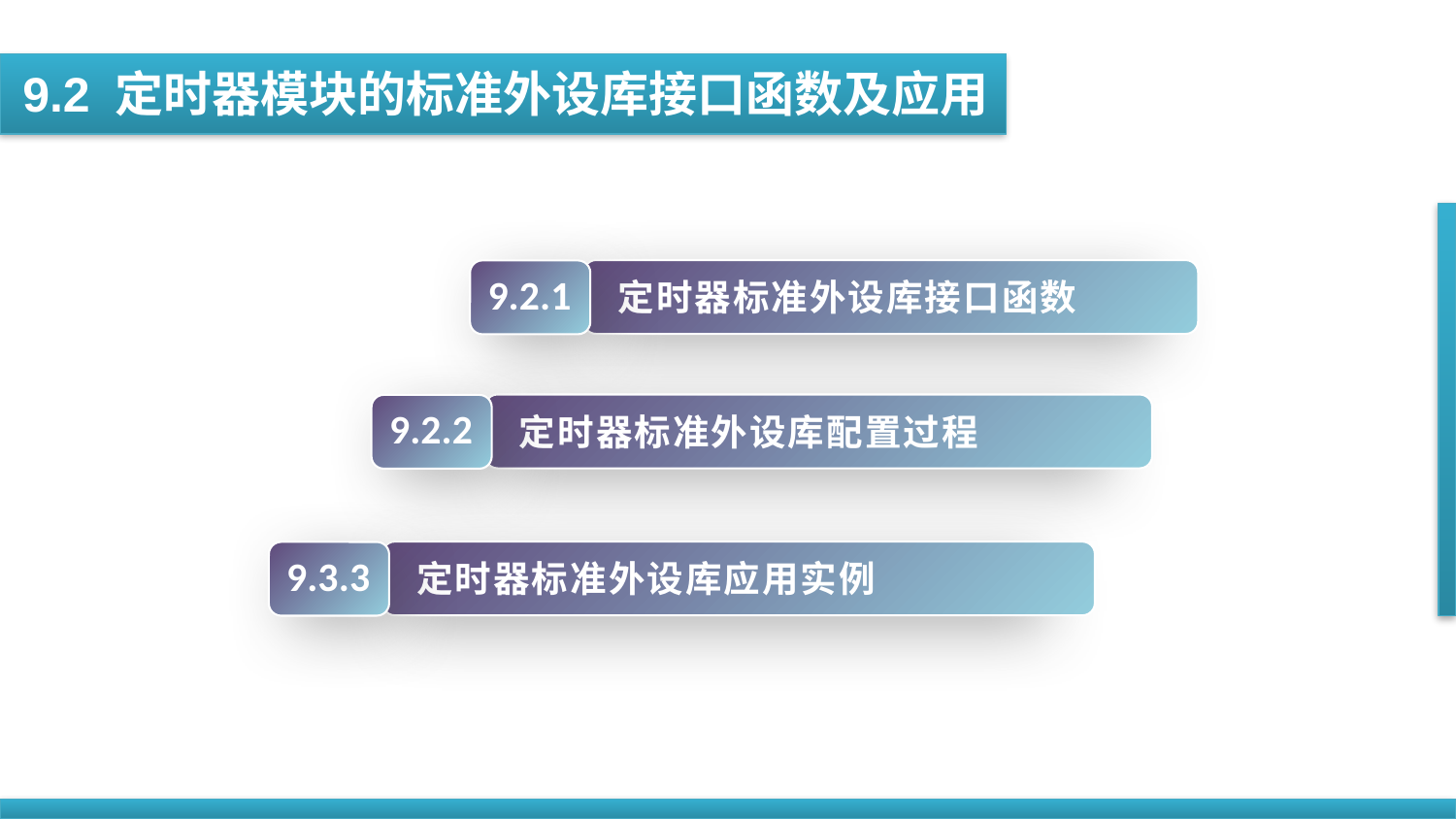

9.2 定时器模块的标准外设库接口函数及应用

 9.2.1
定时器标准外设库接口函数

 9.2.2
定时器标准外设库配置过程

 9.3.3
定时器标准外设库应用实例